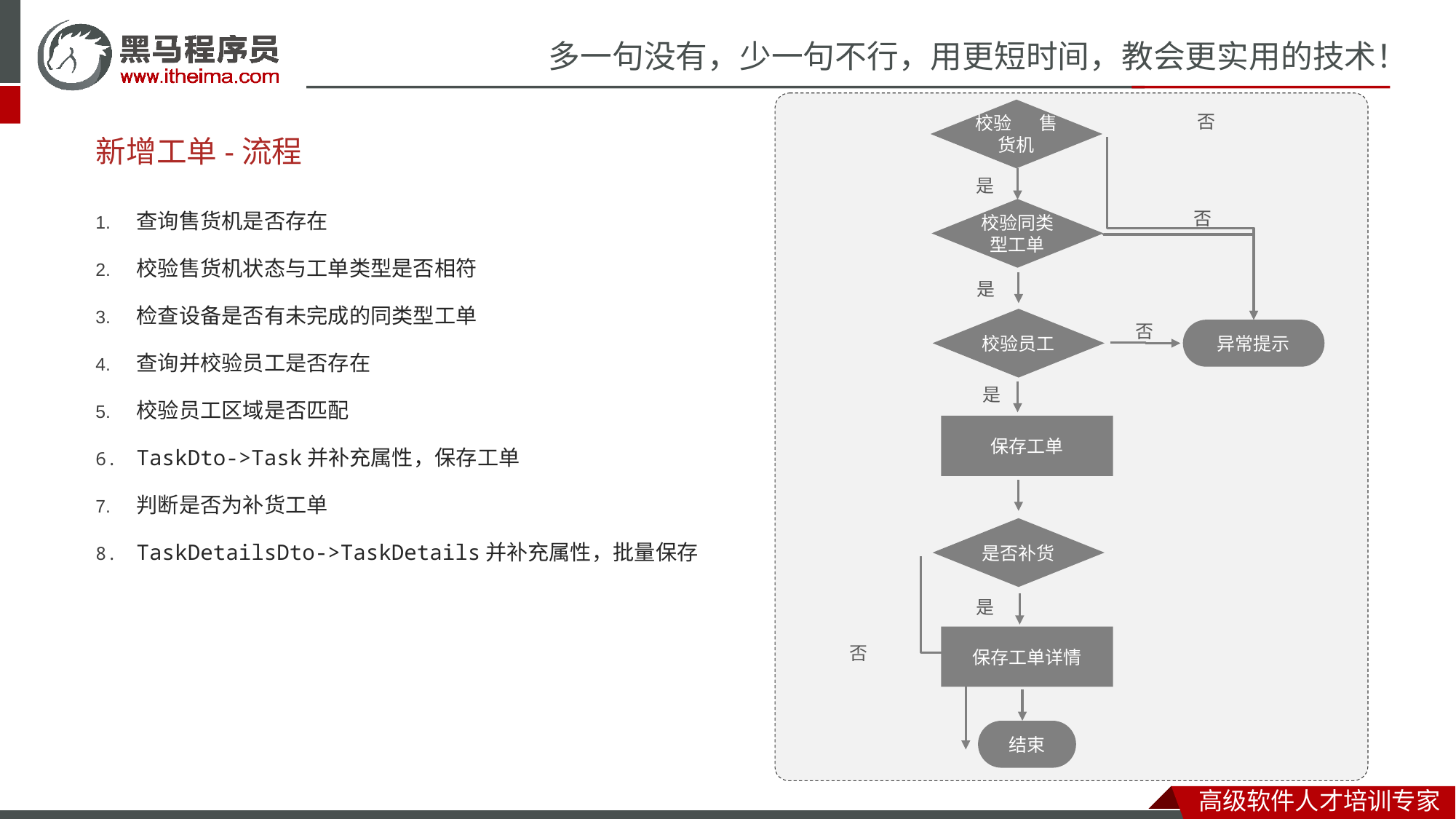

校验       售货机
否
# 新增工单-流程
是
查询售货机是否存在
校验售货机状态与工单类型是否相符
检查设备是否有未完成的同类型工单
查询并校验员工是否存在
校验员工区域是否匹配
TaskDto->Task并补充属性，保存工单
判断是否为补货工单
TaskDetailsDto->TaskDetails并补充属性，批量保存
校验同类型工单
否
是
校验员工
否
异常提示
是
保存工单
是否补货
是
保存工单详情
否
结束